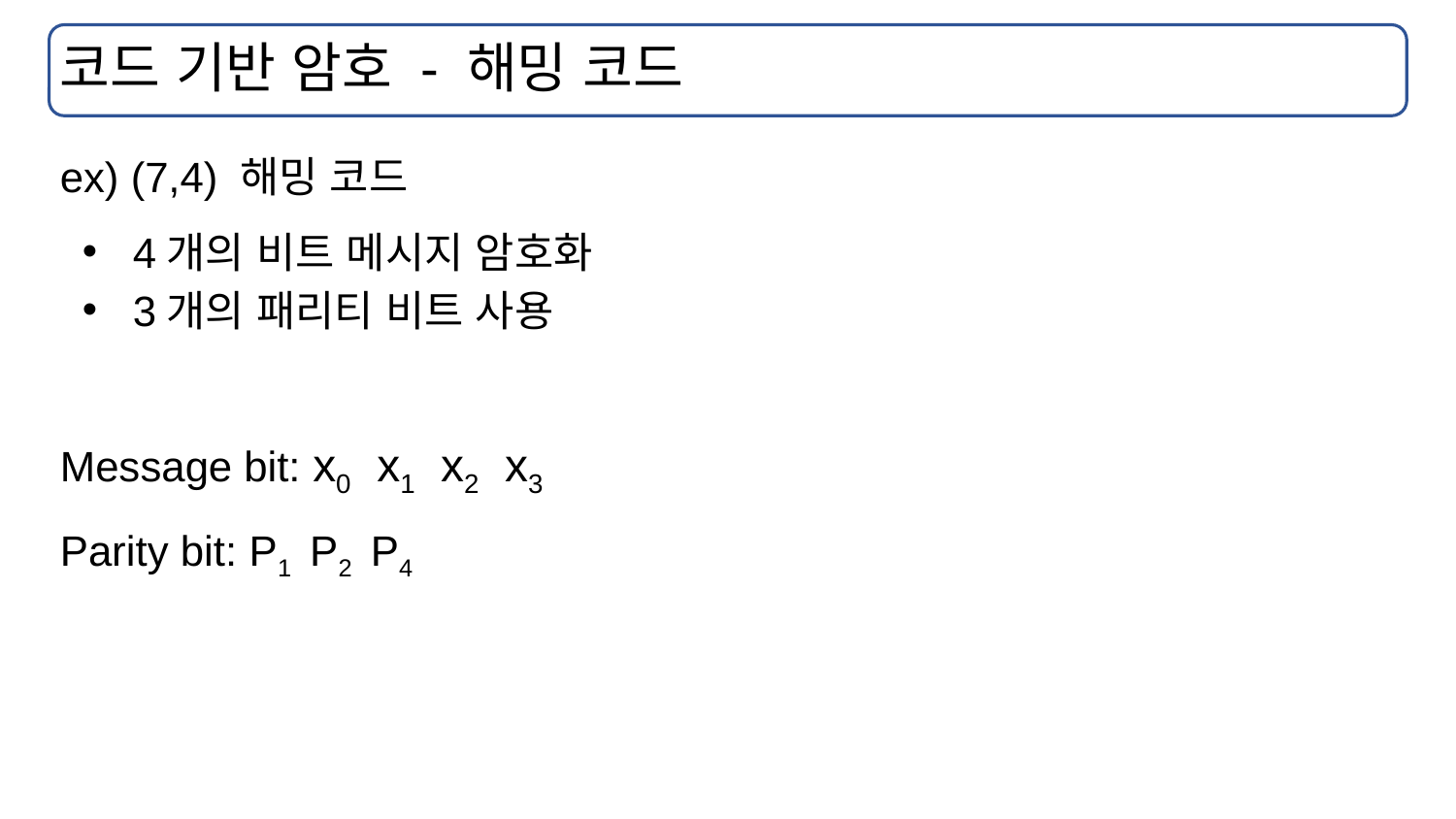

# 코드 기반 암호 - 해밍 코드
ex) (7,4) 해밍 코드
4개의 비트 메시지 암호화
3개의 패리티 비트 사용

Message bit: x0  x1  x2  x3
Parity bit: P1  P2  P4